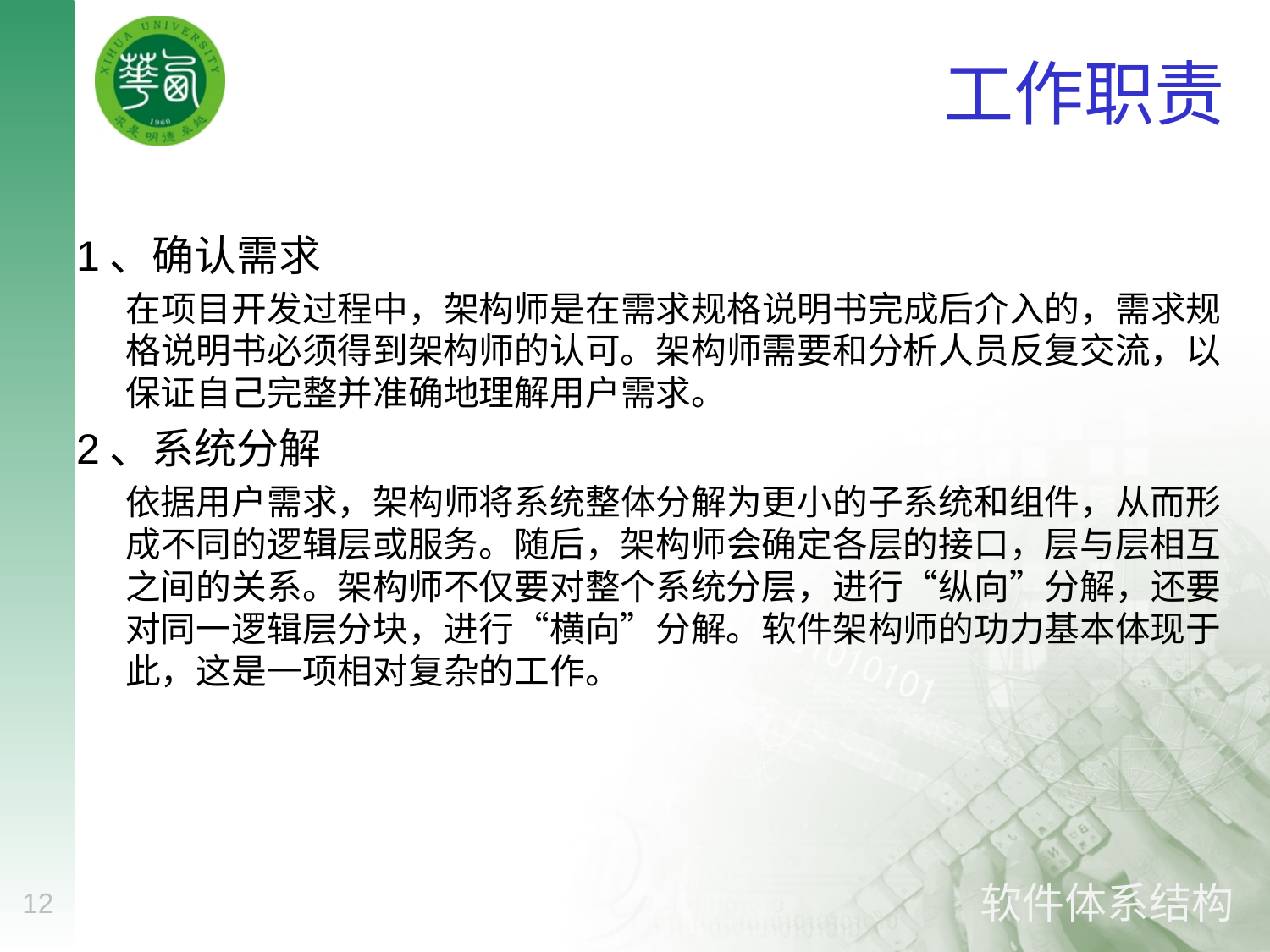

# 工作职责
1、确认需求
在项目开发过程中，架构师是在需求规格说明书完成后介入的，需求规格说明书必须得到架构师的认可。架构师需要和分析人员反复交流，以保证自己完整并准确地理解用户需求。
2、系统分解
依据用户需求，架构师将系统整体分解为更小的子系统和组件，从而形成不同的逻辑层或服务。随后，架构师会确定各层的接口，层与层相互之间的关系。架构师不仅要对整个系统分层，进行“纵向”分解，还要对同一逻辑层分块，进行“横向”分解。软件架构师的功力基本体现于此，这是一项相对复杂的工作。

12